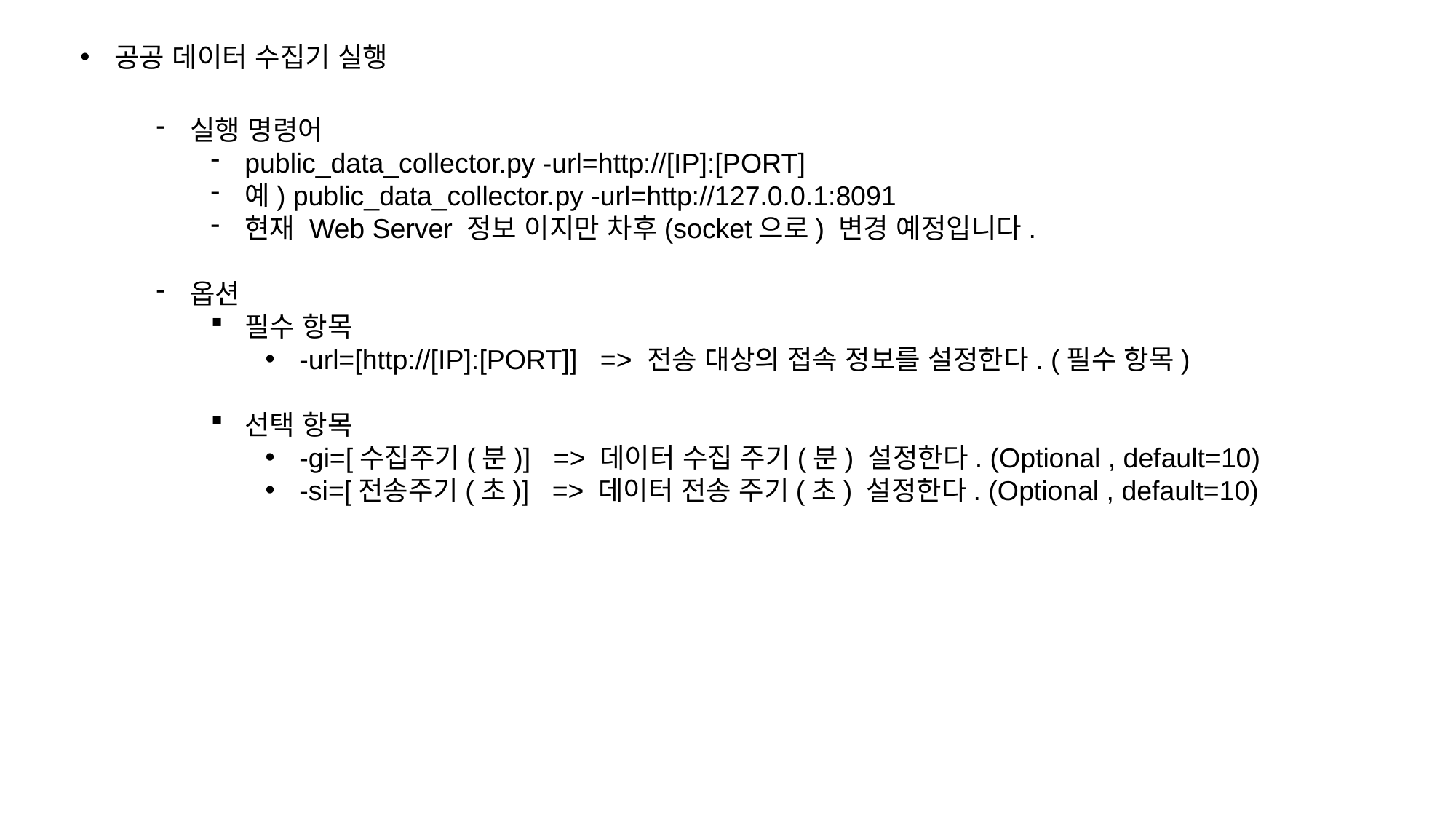

공공 데이터 수집기 실행
실행 명령어
public_data_collector.py -url=http://[IP]:[PORT]
예) public_data_collector.py -url=http://127.0.0.1:8091
현재 Web Server 정보 이지만 차후(socket으로) 변경 예정입니다.

옵션
필수 항목
-url=[http://[IP]:[PORT]]   => 전송 대상의 접속 정보를 설정한다. (필수 항목)

선택 항목
-gi=[수집주기(분)]   => 데이터 수집 주기(분) 설정한다. (Optional , default=10)
-si=[전송주기(초)]   => 데이터 전송 주기(초) 설정한다. (Optional , default=10)